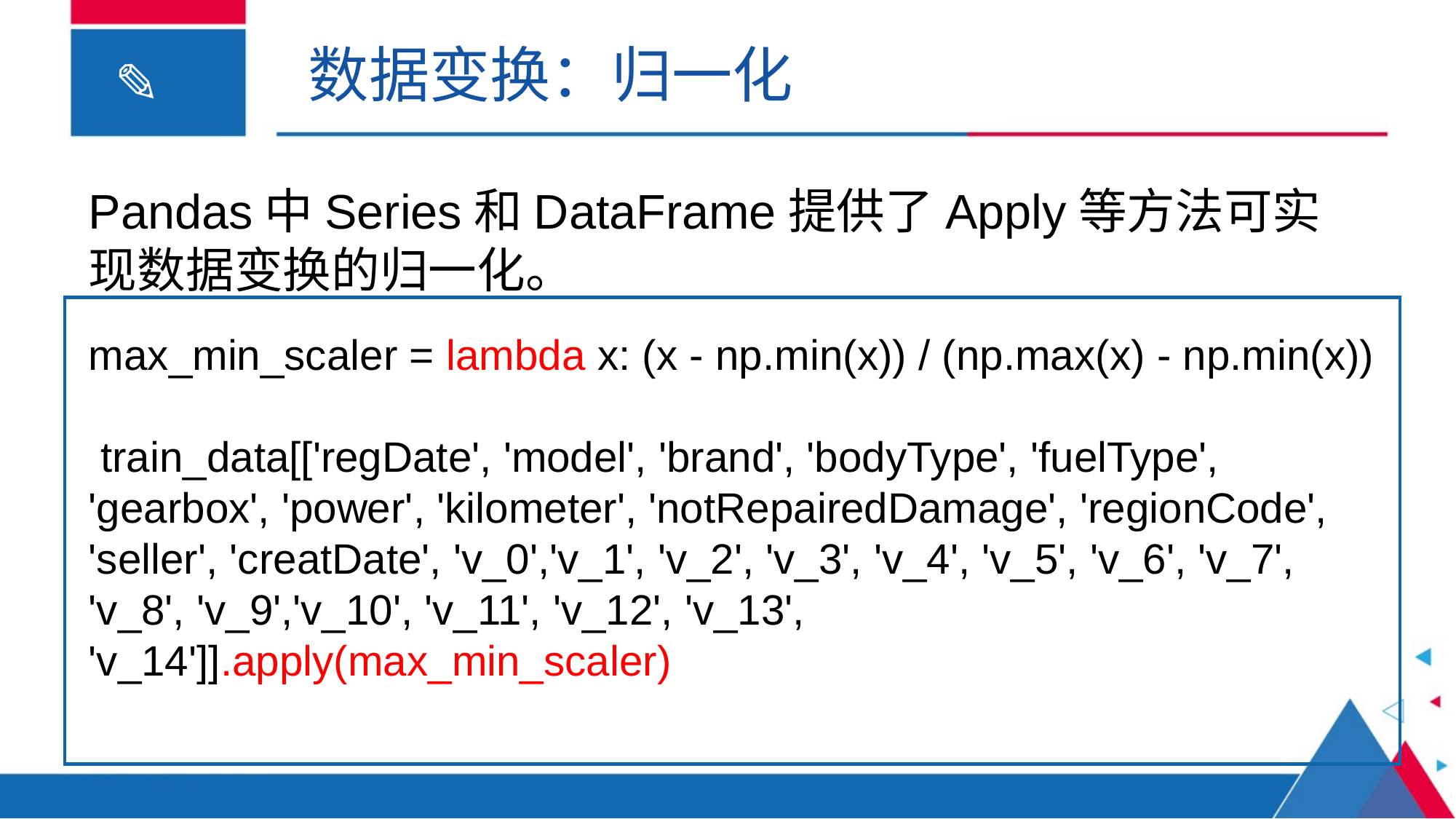

数据变换：归一化
Pandas中Series和DataFrame提供了Apply等方法可实现数据变换的归一化。

max_min_scaler = lambda x: (x - np.min(x)) / (np.max(x) - np.min(x))

 train_data[['regDate', 'model', 'brand', 'bodyType', 'fuelType', 'gearbox', 'power', 'kilometer', 'notRepairedDamage', 'regionCode', 'seller', 'creatDate', 'v_0','v_1', 'v_2', 'v_3', 'v_4', 'v_5', 'v_6', 'v_7', 'v_8', 'v_9','v_10', 'v_11', 'v_12', 'v_13', 'v_14']].apply(max_min_scaler)